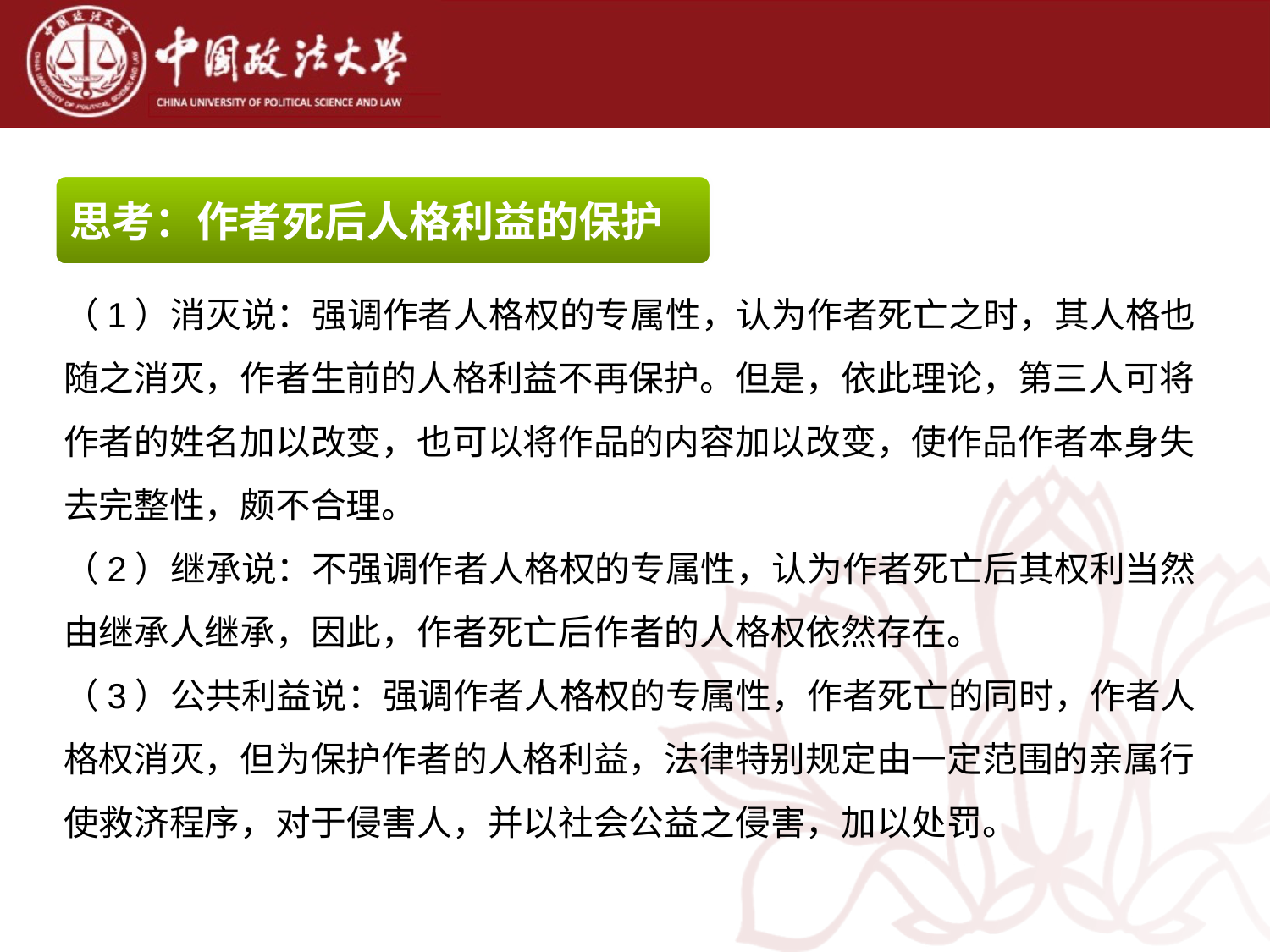

思考：作者死后人格利益的保护

（1）消灭说：强调作者人格权的专属性，认为作者死亡之时，其人格也随之消灭，作者生前的人格利益不再保护。但是，依此理论，第三人可将作者的姓名加以改变，也可以将作品的内容加以改变，使作品作者本身失去完整性，颇不合理。
（2）继承说：不强调作者人格权的专属性，认为作者死亡后其权利当然由继承人继承，因此，作者死亡后作者的人格权依然存在。
（3）公共利益说：强调作者人格权的专属性，作者死亡的同时，作者人格权消灭，但为保护作者的人格利益，法律特别规定由一定范围的亲属行使救济程序，对于侵害人，并以社会公益之侵害，加以处罚。